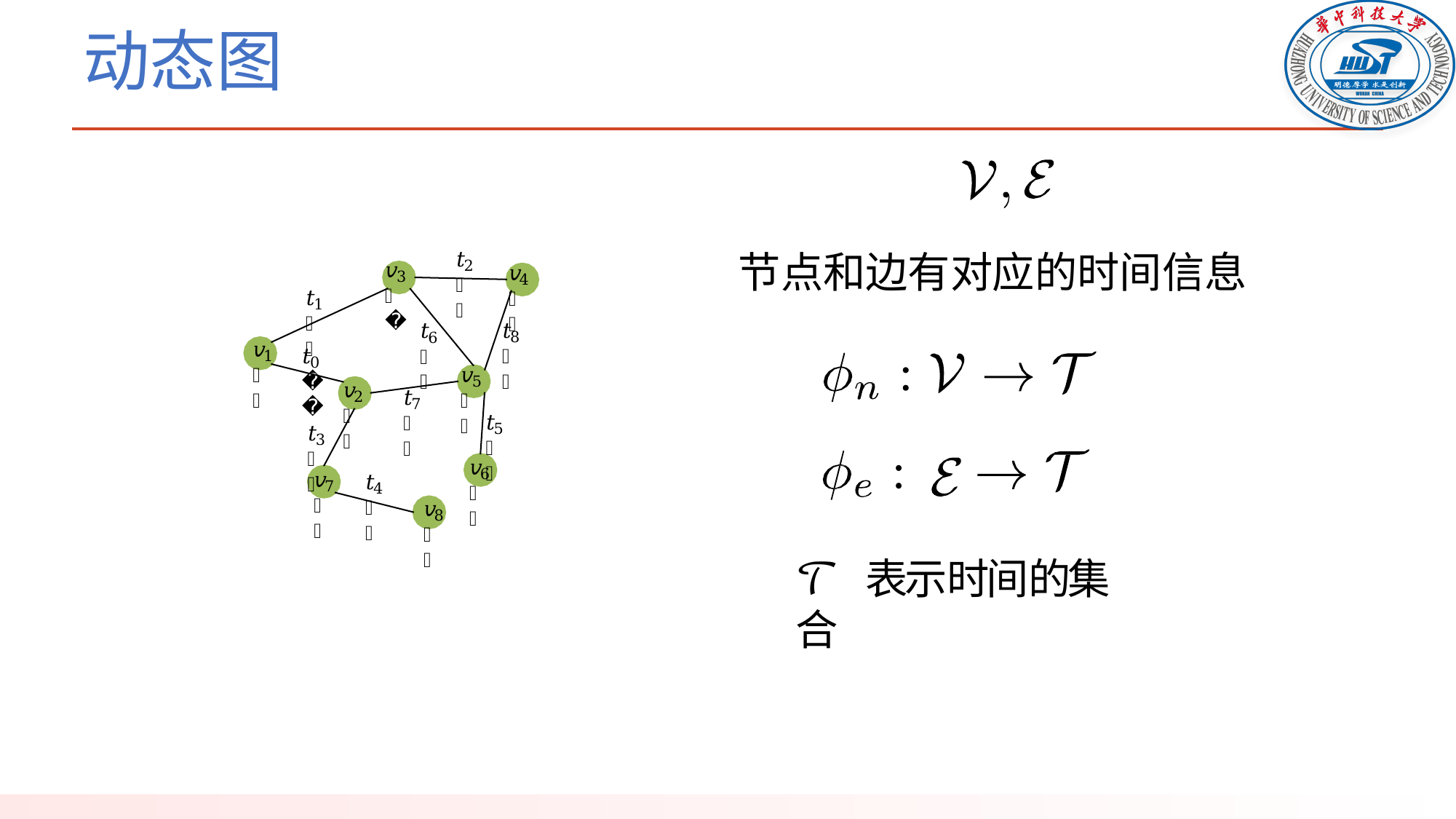

# 动态图

𝑡𝑡
节点和边有对应的时间信息
2
𝑣𝑣
𝑣𝑣

3
4

𝑡𝑡

1
𝑡𝑡
𝑡𝑡
8
6
𝑣𝑣

𝑡𝑡
1

0

𝑣𝑣

5
𝑣𝑣

𝑡𝑡
2

7

𝑡𝑡
5
𝑡𝑡
3

𝑣𝑣

6

𝑣𝑣

𝑡𝑡
7
4

𝑣𝑣

8
𝒯  表示时间的集合